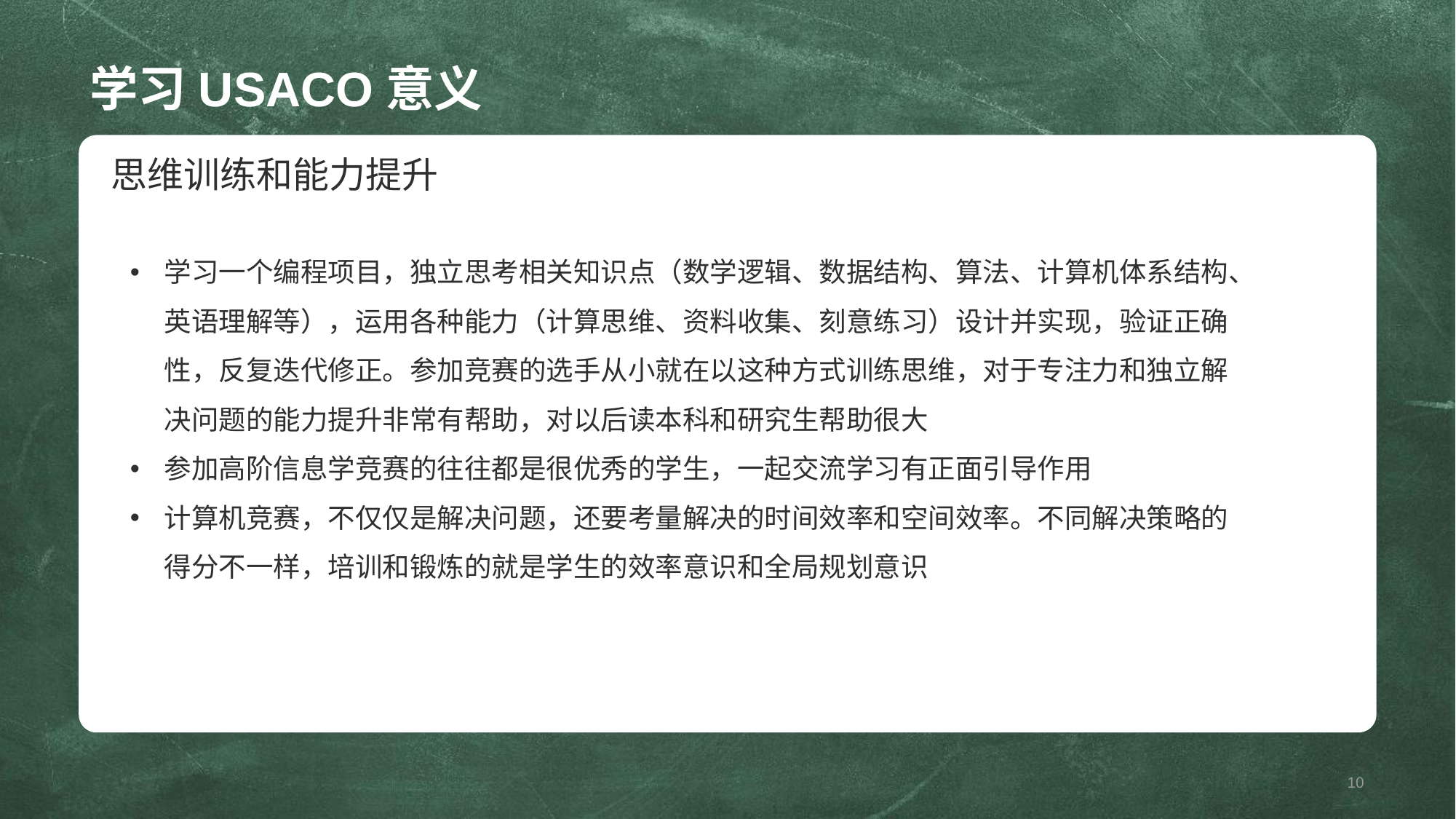

# 学习USACO意义
思维训练和能力提升
学习一个编程项目，独立思考相关知识点（数学逻辑、数据结构、算法、计算机体系结构、英语理解等），运用各种能力（计算思维、资料收集、刻意练习）设计并实现，验证正确性，反复迭代修正。参加竞赛的选手从小就在以这种方式训练思维，对于专注力和独立解决问题的能力提升非常有帮助，对以后读本科和研究生帮助很大
参加高阶信息学竞赛的往往都是很优秀的学生，一起交流学习有正面引导作用
计算机竞赛，不仅仅是解决问题，还要考量解决的时间效率和空间效率。不同解决策略的得分不一样，培训和锻炼的就是学生的效率意识和全局规划意识
10